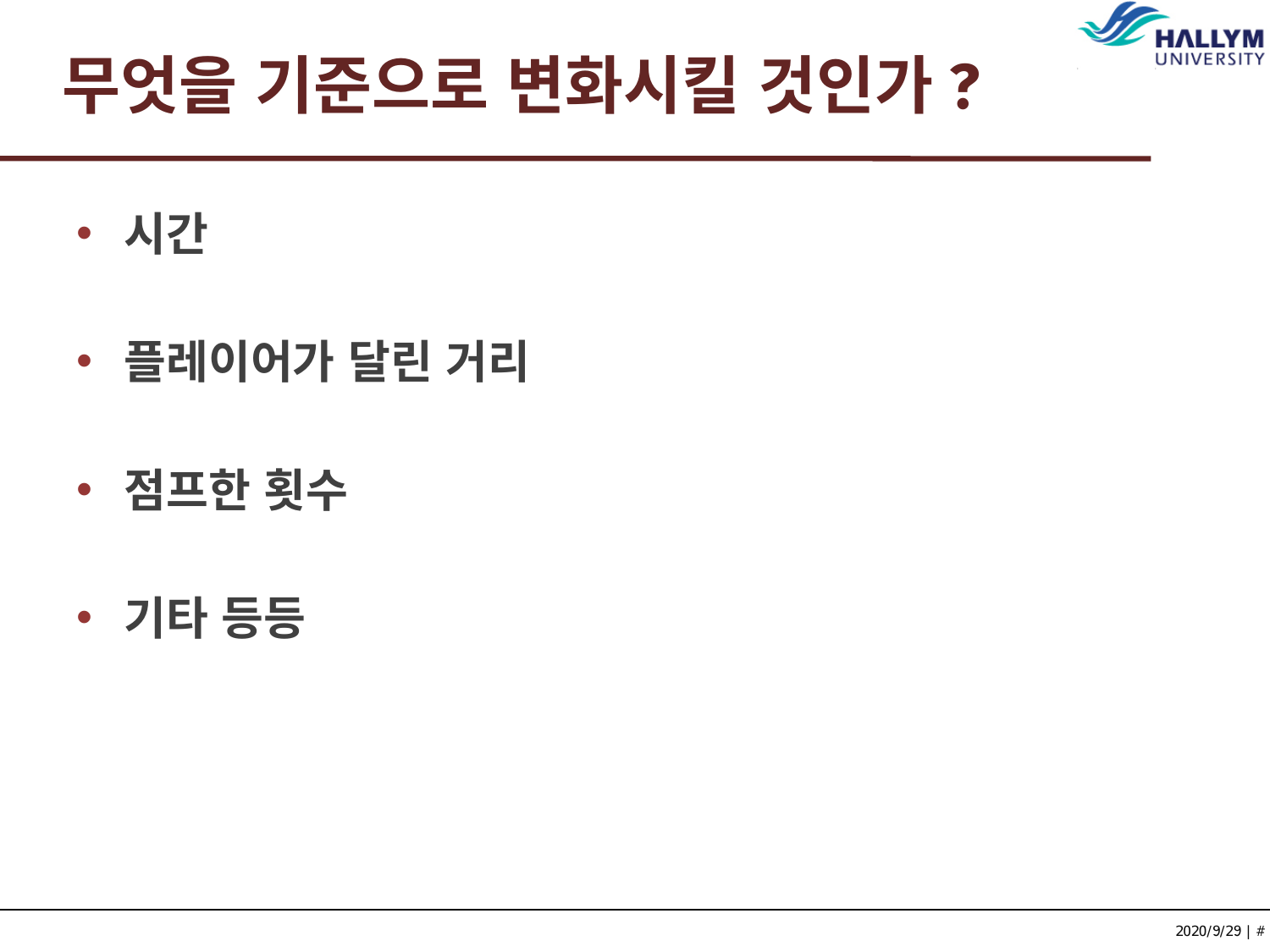

# 무엇을 기준으로 변화시킬 것인가?
시간

플레이어가 달린 거리

점프한 횟수

기타 등등